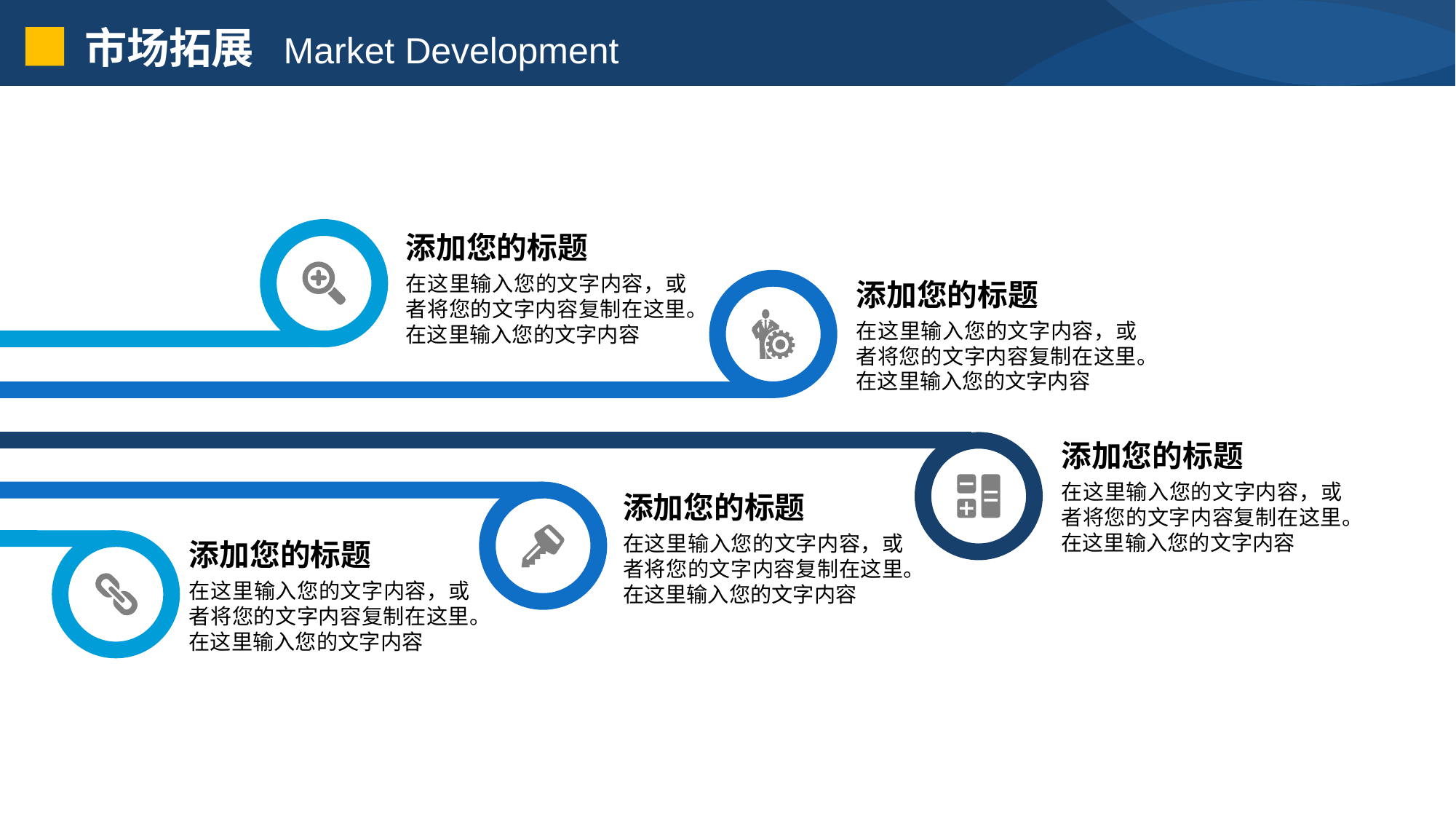

市场拓展  Market Development

添加您的标题

在这里输入您的文字内容，或者将您的文字内容复制在这里。在这里输入您的文字内容
添加您的标题

在这里输入您的文字内容，或者将您的文字内容复制在这里。在这里输入您的文字内容
添加您的标题

在这里输入您的文字内容，或者将您的文字内容复制在这里。在这里输入您的文字内容

添加您的标题

在这里输入您的文字内容，或者将您的文字内容复制在这里。在这里输入您的文字内容
添加您的标题

在这里输入您的文字内容，或者将您的文字内容复制在这里。在这里输入您的文字内容